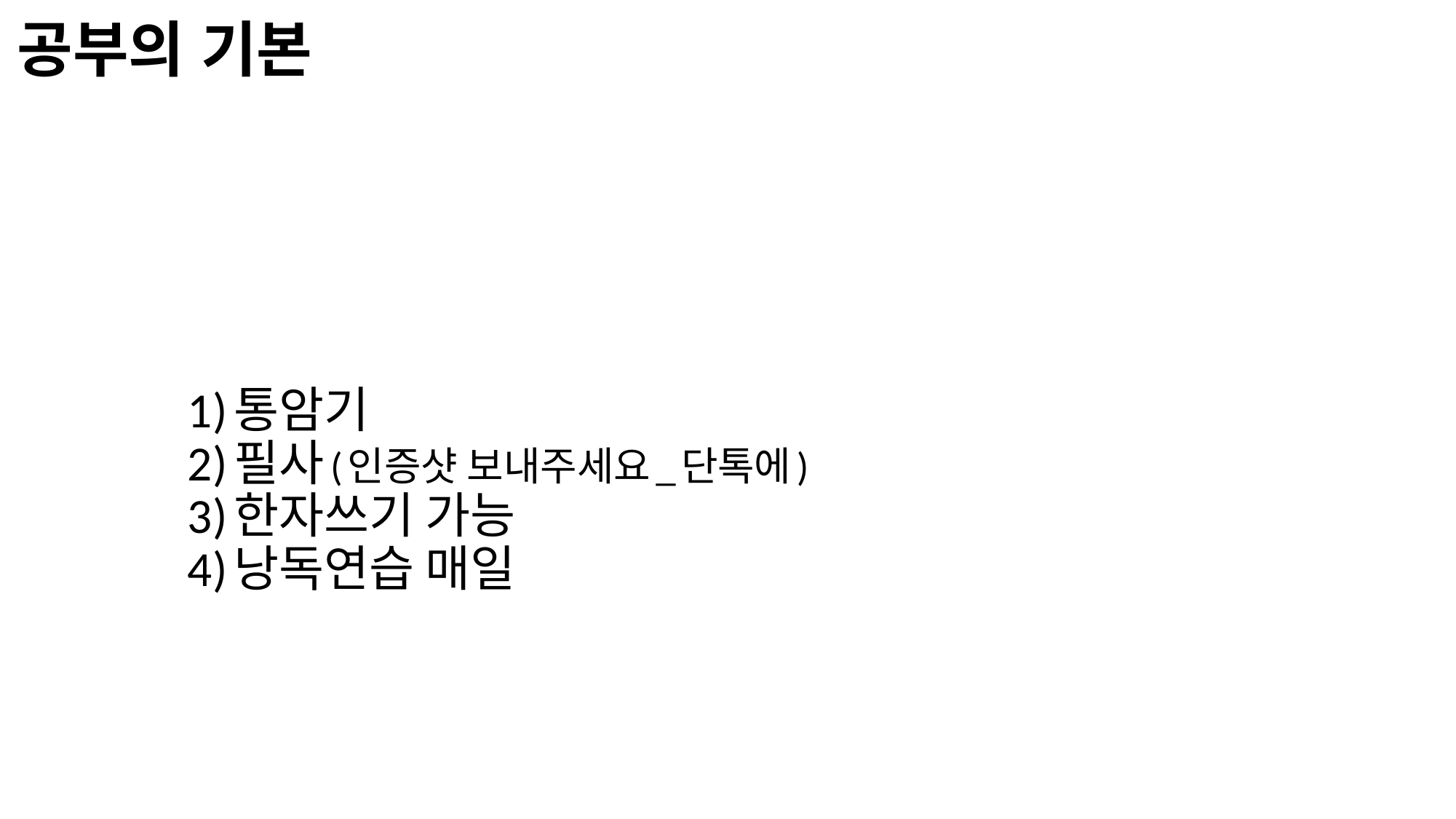

공부의 기본
# 1)통암기 2)필사(인증샷 보내주세요_단톡에) 3)한자쓰기 가능 4)낭독연습 매일